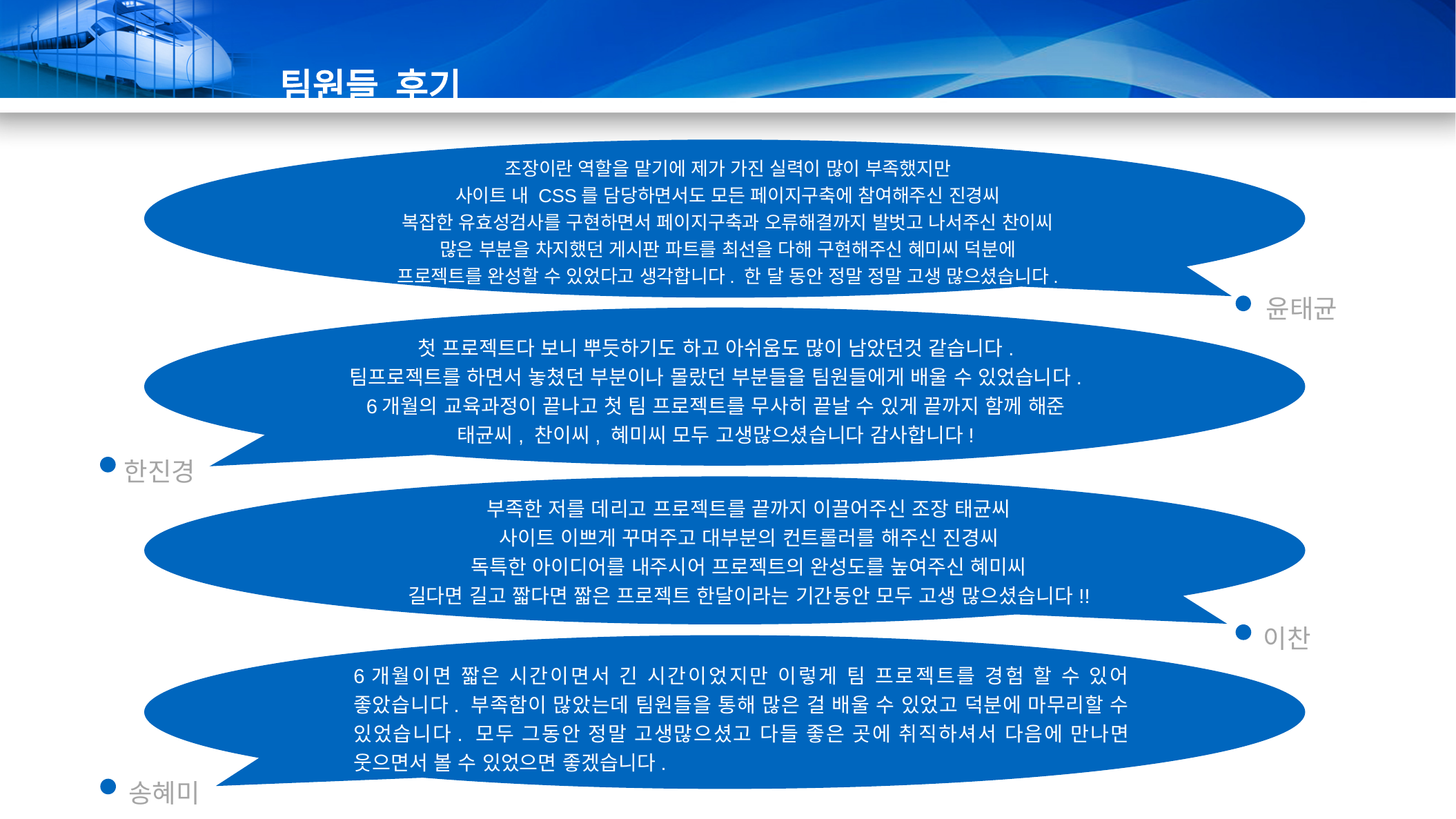

팀원들  후기

조장이란 역할을 맡기에 제가 가진 실력이 많이 부족했지만
사이트 내 CSS를 담당하면서도 모든 페이지구축에 참여해주신 진경씨
복잡한 유효성검사를 구현하면서 페이지구축과 오류해결까지 발벗고 나서주신 찬이씨
많은 부분을 차지했던 게시판 파트를 최선을 다해 구현해주신 혜미씨 덕분에
프로젝트를 완성할 수 있었다고 생각합니다. 한 달 동안 정말 정말 고생 많으셨습니다.
윤태균

첫 프로젝트다 보니 뿌듯하기도 하고 아쉬움도 많이 남았던것 같습니다.
팀프로젝트를 하면서 놓쳤던 부분이나 몰랐던 부분들을 팀원들에게 배울 수 있었습니다.
6개월의 교육과정이 끝나고 첫 팀 프로젝트를 무사히 끝날 수 있게 끝까지 함께 해준
태균씨, 찬이씨, 혜미씨 모두 고생많으셨습니다 감사합니다!

한진경

부족한 저를 데리고 프로젝트를 끝까지 이끌어주신 조장 태균씨
사이트 이쁘게 꾸며주고 대부분의 컨트롤러를 해주신 진경씨
독특한 아이디어를 내주시어 프로젝트의 완성도를 높여주신 혜미씨
길다면 길고 짧다면 짧은 프로젝트 한달이라는 기간동안 모두 고생 많으셨습니다!!

이찬

6개월이면 짧은 시간이면서 긴 시간이었지만 이렇게 팀 프로젝트를 경험 할 수 있어 좋았습니다. 부족함이 많았는데 팀원들을 통해 많은 걸 배울 수 있었고 덕분에 마무리할 수 있었습니다. 모두 그동안 정말 고생많으셨고 다들 좋은 곳에 취직하셔서 다음에 만나면 웃으면서 볼 수 있었으면 좋겠습니다.
송혜미